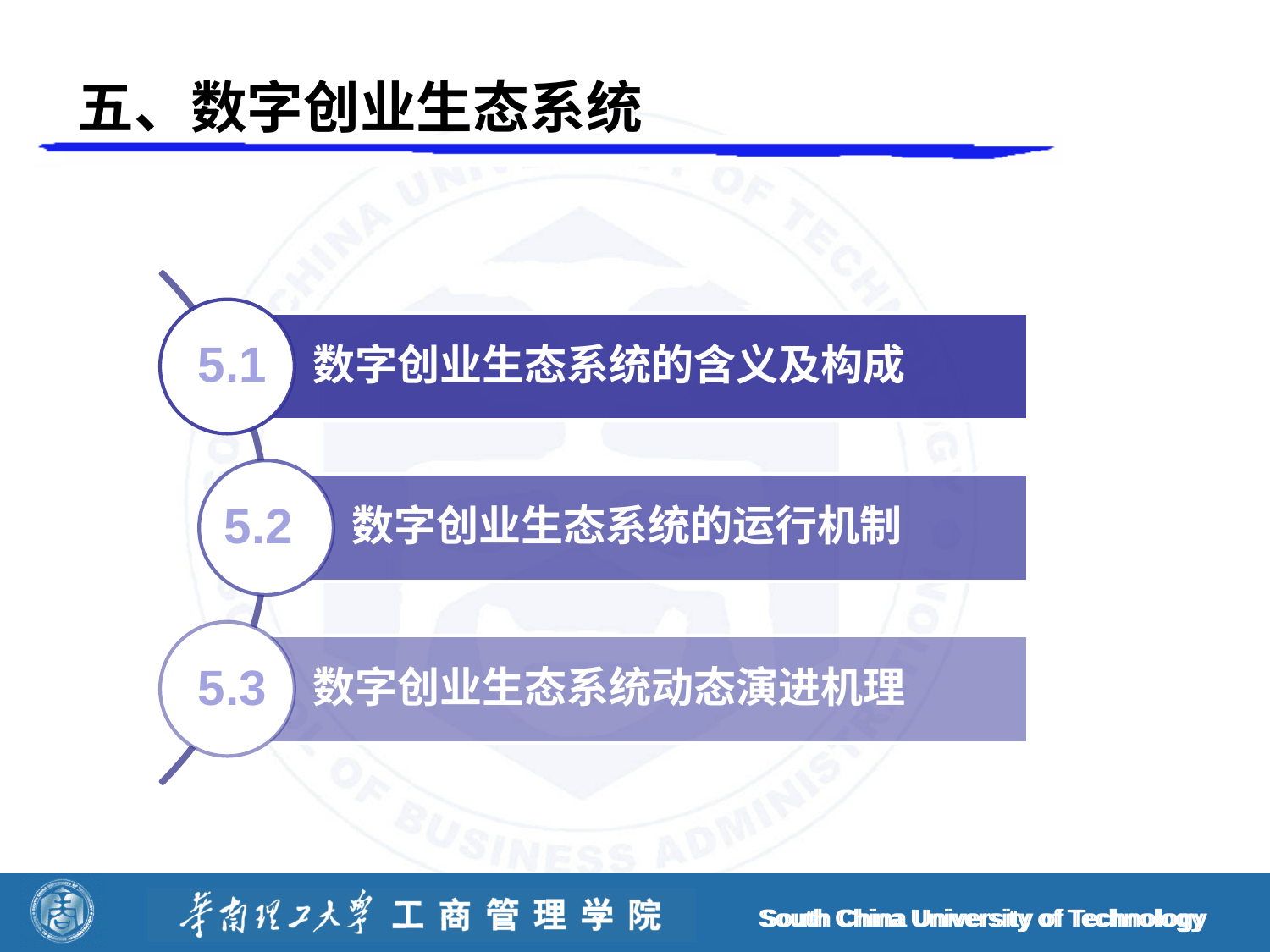

# 五、数字创业生态系统
数字创业生态系统的含义及构成
数字创业生态系统的运行机制
数字创业生态系统动态演进机理
5.1
5.2
5.3
South China University of Technology
South China University of Technology